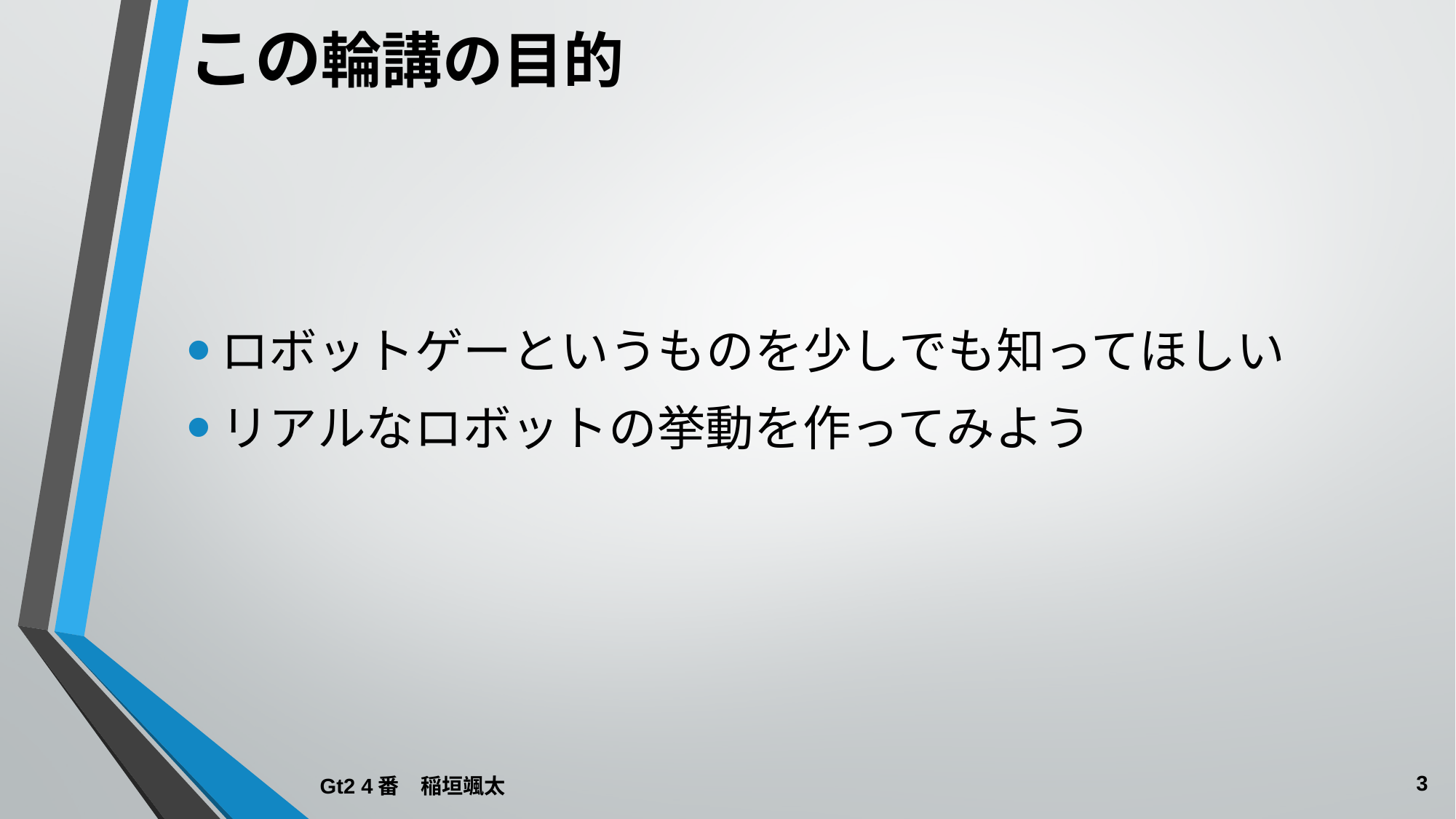

# この輪講の目的
ロボットゲーというものを少しでも知ってほしい
リアルなロボットの挙動を作ってみよう
3
Gt2 4番　稲垣颯太